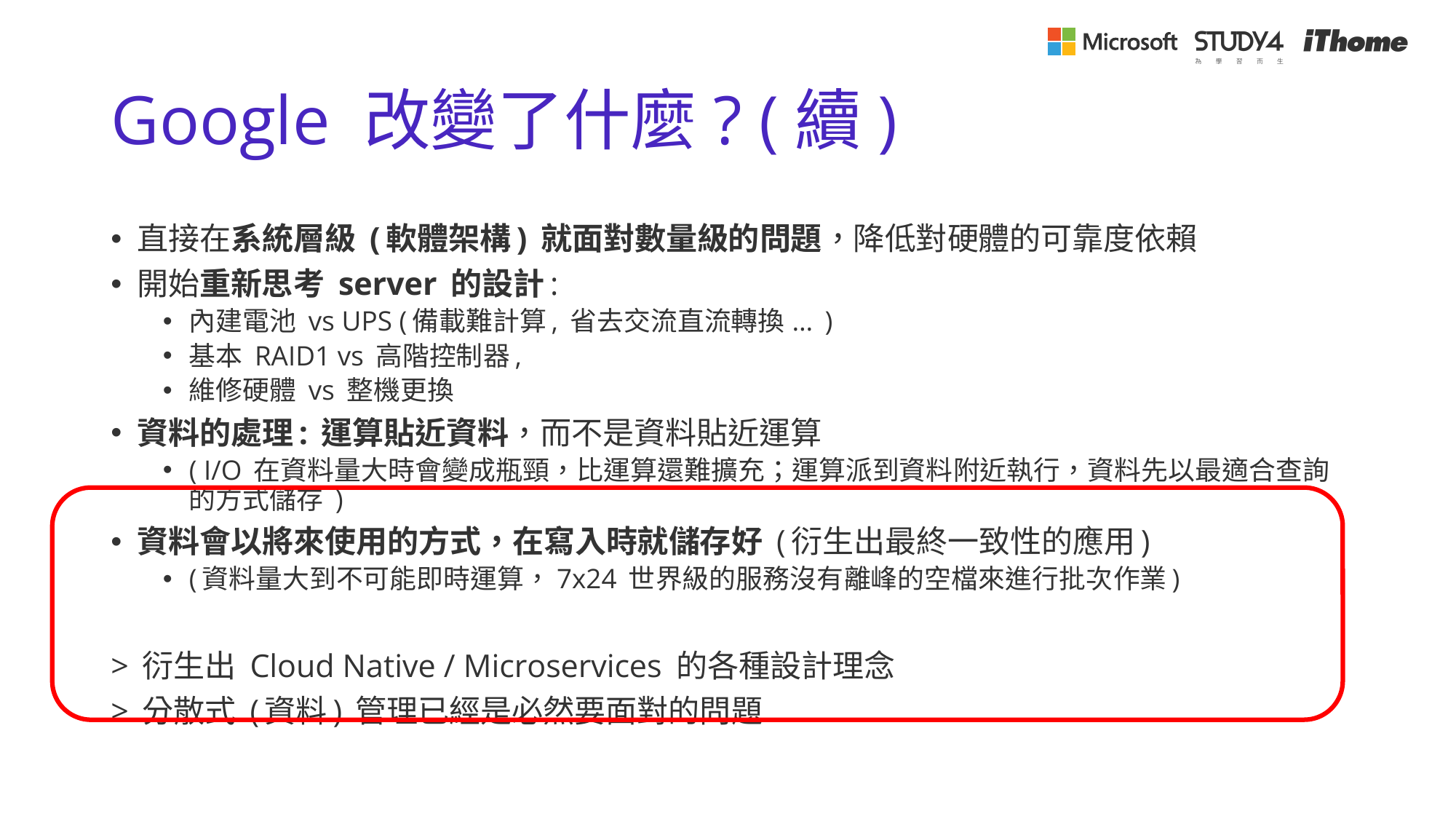

# Google 改變了什麼? (續)
直接在系統層級 (軟體架構) 就面對數量級的問題，降低對硬體的可靠度依賴
開始重新思考 server 的設計:
內建電池 vs UPS (備載難計算, 省去交流直流轉換 … )
基本 RAID1 vs 高階控制器,
維修硬體 vs 整機更換
資料的處理: 運算貼近資料，而不是資料貼近運算
( I/O 在資料量大時會變成瓶頸，比運算還難擴充；運算派到資料附近執行，資料先以最適合查詢的方式儲存 )
資料會以將來使用的方式，在寫入時就儲存好 (衍生出最終一致性的應用)
(資料量大到不可能即時運算，7x24 世界級的服務沒有離峰的空檔來進行批次作業)

> 衍生出 Cloud Native / Microservices 的各種設計理念
> 分散式 (資料) 管理已經是必然要面對的問題